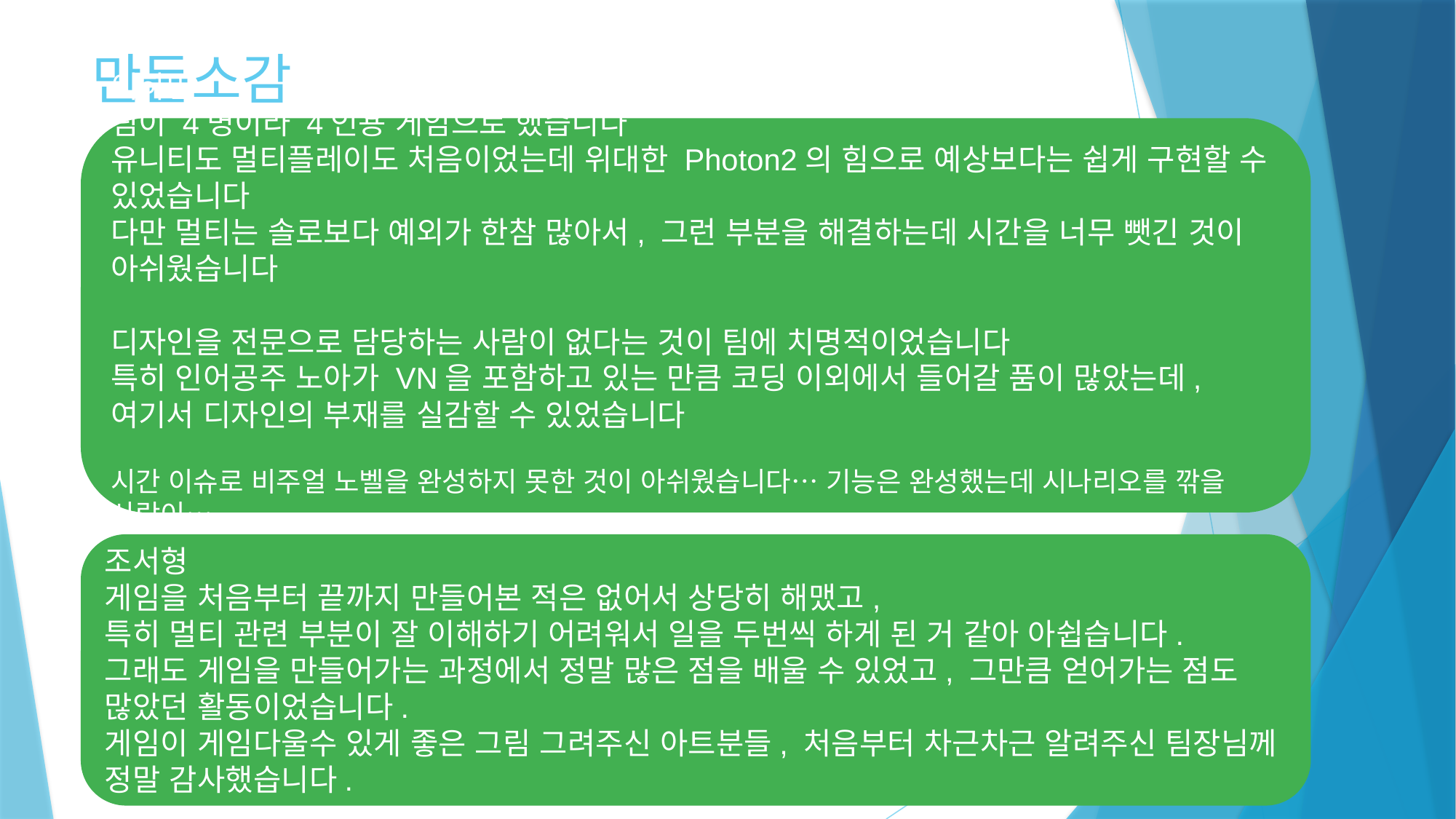

# 만든소감
이하민
팀이 4명이라 4인용 게임으로 했습니다
유니티도 멀티플레이도 처음이었는데 위대한 Photon2의 힘으로 예상보다는 쉽게 구현할 수 있었습니다
다만 멀티는 솔로보다 예외가 한참 많아서, 그런 부분을 해결하는데 시간을 너무 뺏긴 것이 아쉬웠습니다

디자인을 전문으로 담당하는 사람이 없다는 것이 팀에 치명적이었습니다
특히 인어공주 노아가 VN을 포함하고 있는 만큼 코딩 이외에서 들어갈 품이 많았는데,
여기서 디자인의 부재를 실감할 수 있었습니다
시간 이슈로 비주얼 노벨을 완성하지 못한 것이 아쉬웠습니다… 기능은 완성했는데 시나리오를 깎을 사람이…
PM으로서 팀을 잘 이끌지 못한 것 같아서 미안함이 많이 남았습니다.
조서형
게임을 처음부터 끝까지 만들어본 적은 없어서 상당히 해맸고,
특히 멀티 관련 부분이 잘 이해하기 어려워서 일을 두번씩 하게 된 거 같아 아쉽습니다.
그래도 게임을 만들어가는 과정에서 정말 많은 점을 배울 수 있었고, 그만큼 얻어가는 점도 많았던 활동이었습니다.
게임이 게임다울수 있게 좋은 그림 그려주신 아트분들, 처음부터 차근차근 알려주신 팀장님께 정말 감사했습니다.